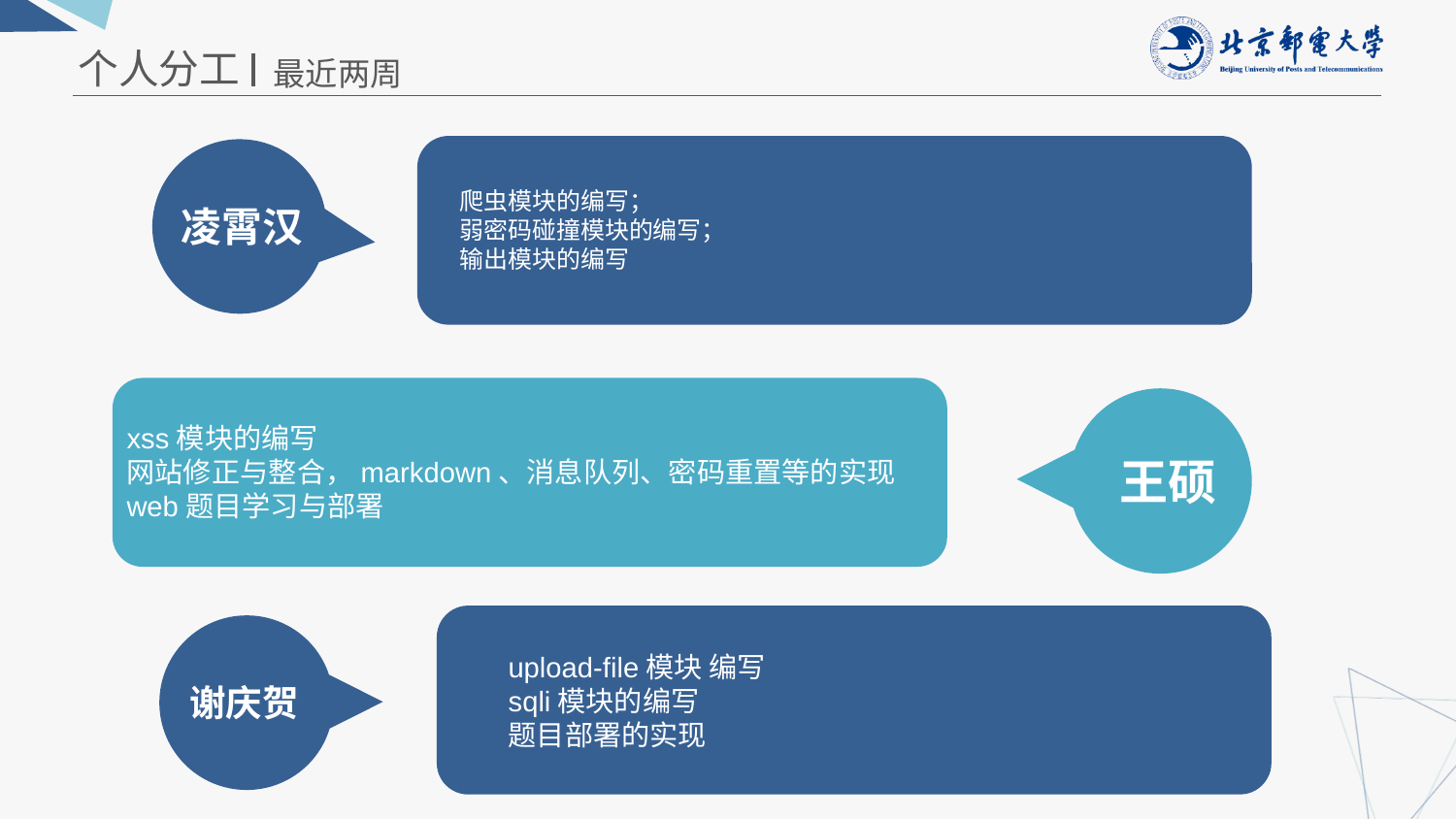

个人分工
最近两周

爬虫模块的编写；
弱密码碰撞模块的编写；
输出模块的编写
凌霄汉

xss模块的编写
网站修正与整合，markdown、消息队列、密码重置等的实现
web题目学习与部署
王硕

upload-file模块 编写
sqli模块的编写
题目部署的实现

谢庆贺